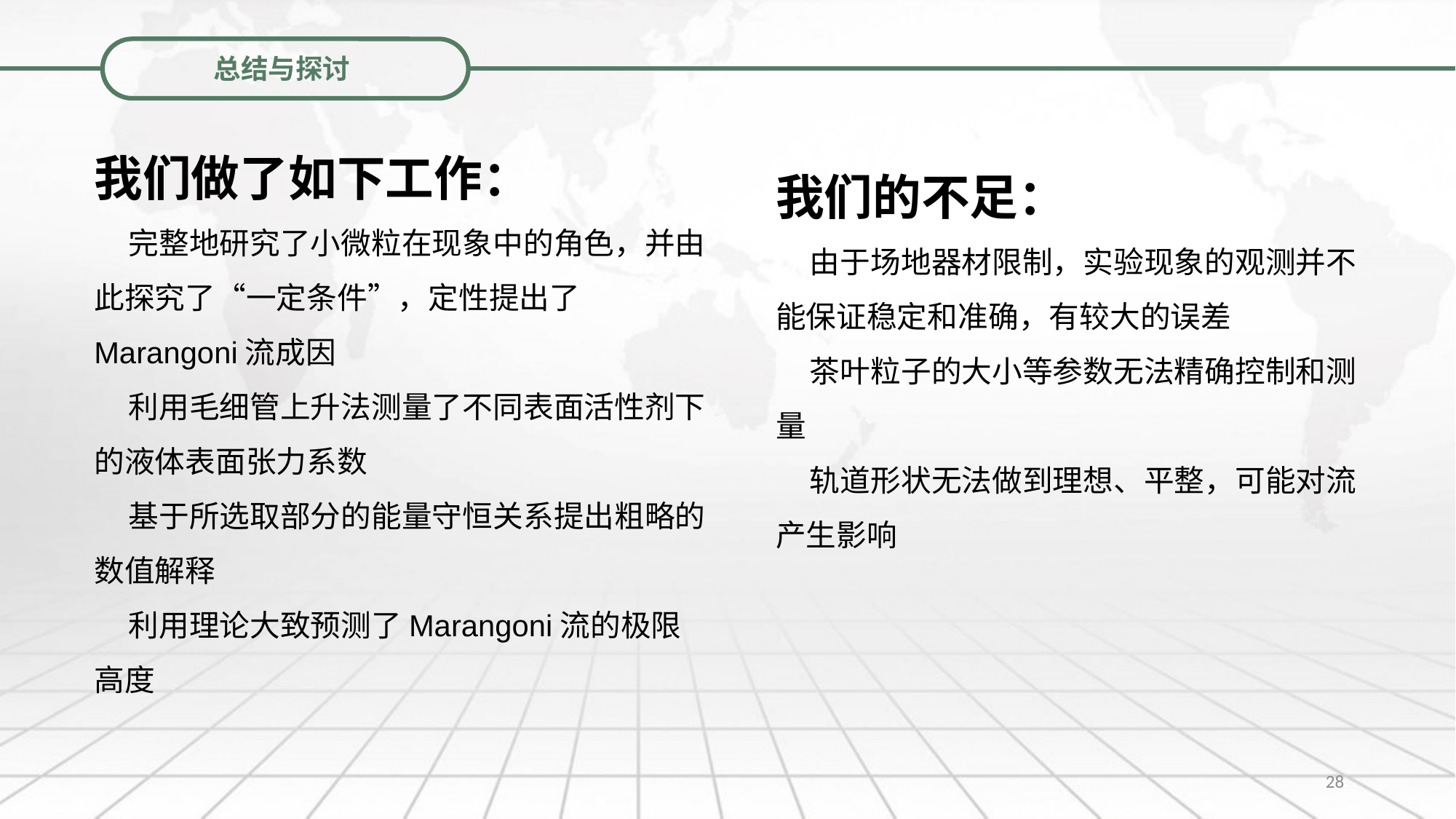

总结与探讨
我们做了如下工作：
    完整地研究了小微粒在现象中的角色，并由此探究了“一定条件”，定性提出了Marangoni流成因
    利用毛细管上升法测量了不同表面活性剂下的液体表面张力系数
    基于所选取部分的能量守恒关系提出粗略的数值解释
    利用理论大致预测了Marangoni流的极限高度
我们的不足：
    由于场地器材限制，实验现象的观测并不能保证稳定和准确，有较大的误差
    茶叶粒子的大小等参数无法精确控制和测量
    轨道形状无法做到理想、平整，可能对流产生影响
28